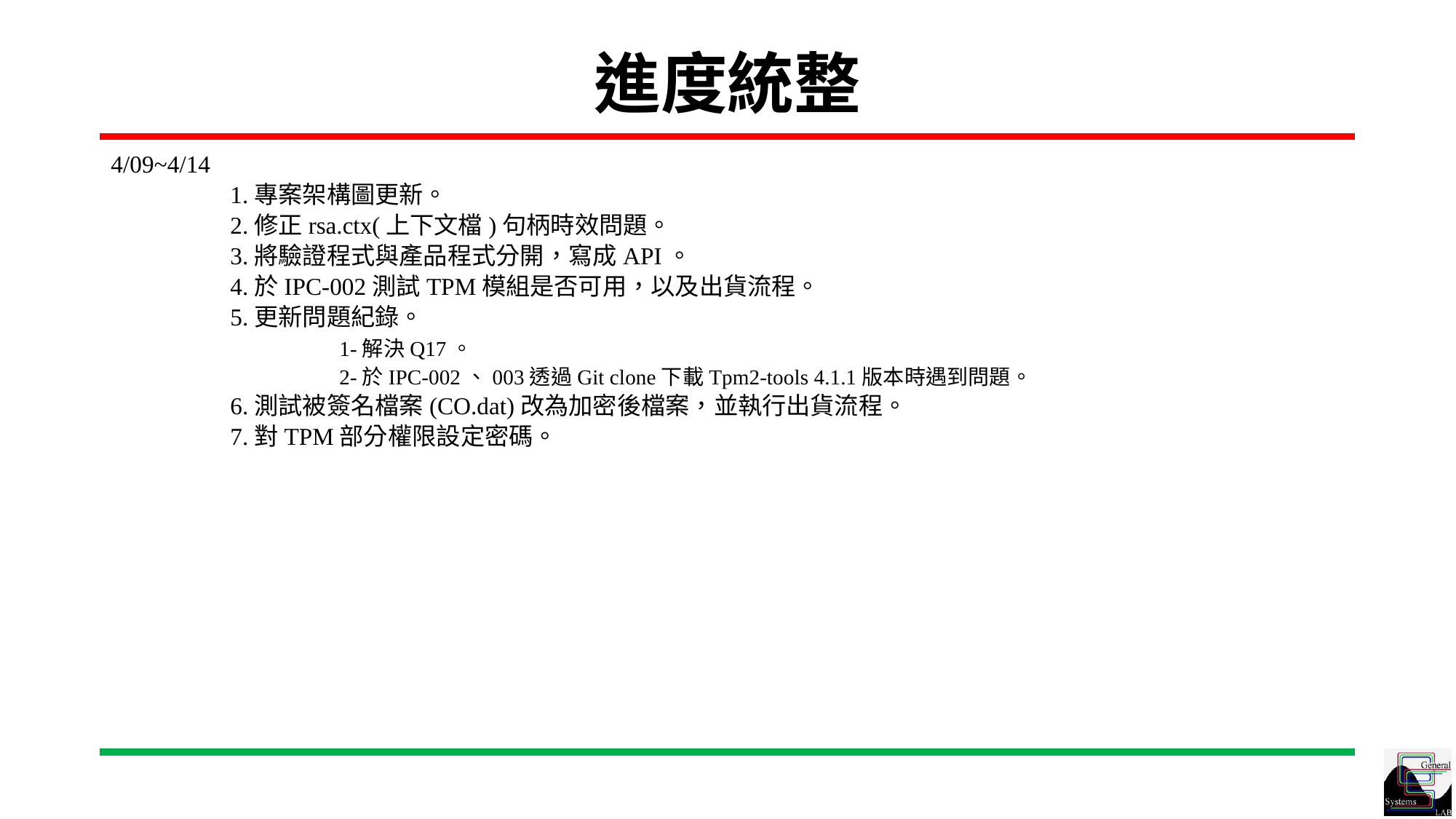

# 進度統整
4/09~4/14
1.專案架構圖更新。
2.修正rsa.ctx(上下文檔)句柄時效問題。
3.將驗證程式與產品程式分開，寫成API。
4.於IPC-002測試TPM模組是否可用，以及出貨流程。
5.更新問題紀錄。
	1-解決Q17。
	2-於IPC-002、003透過Git clone下載Tpm2-tools 4.1.1版本時遇到問題。
6.測試被簽名檔案(CO.dat)改為加密後檔案，並執行出貨流程。
7.對TPM部分權限設定密碼。